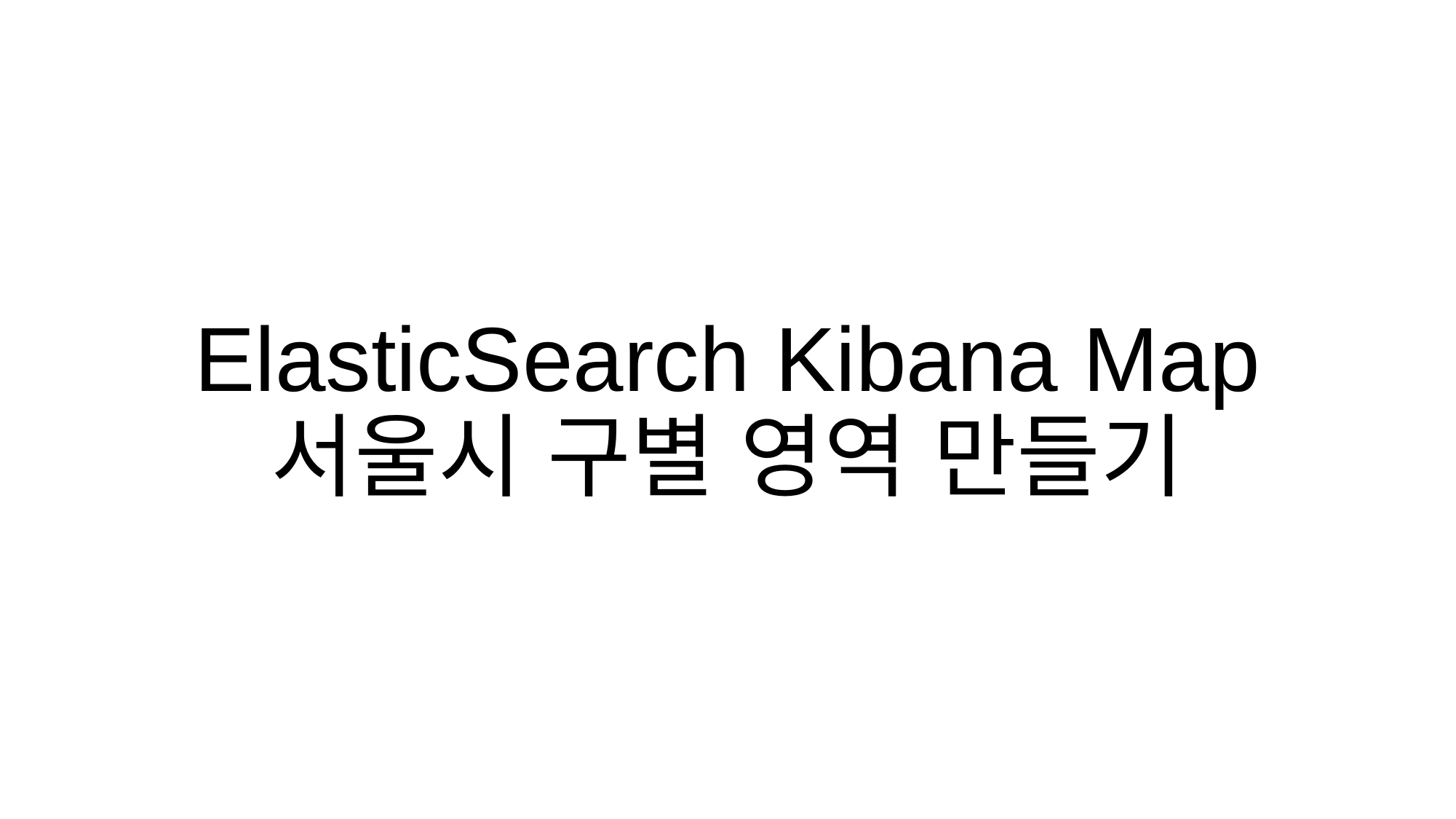

# ElasticSearch Kibana Map 서울시 구별 영역 만들기